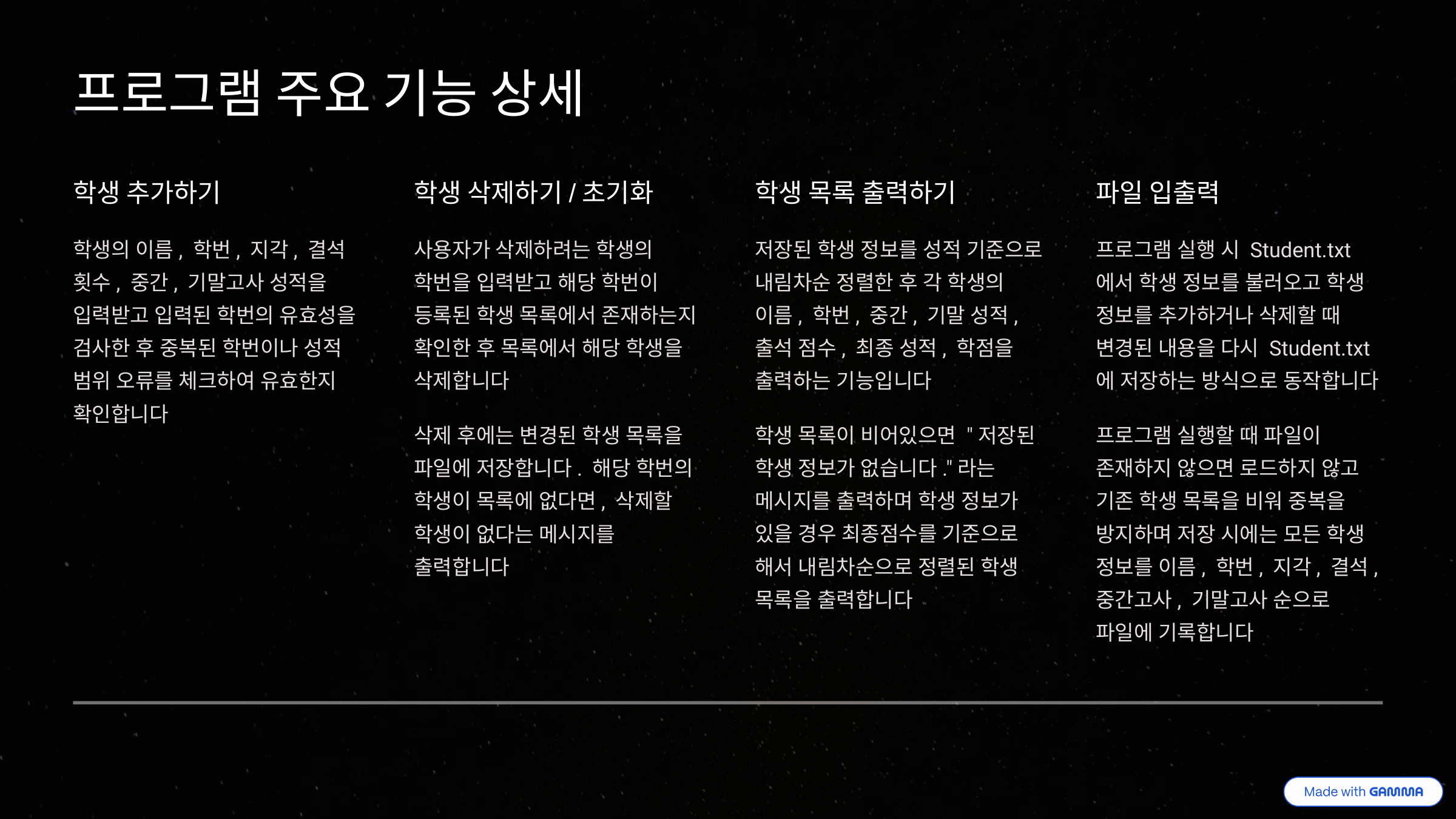

프로그램 주요 기능 상세
학생 추가하기
학생 삭제하기/초기화
학생 목록 출력하기
파일 입출력
학생의 이름, 학번, 지각, 결석 횟수, 중간, 기말고사 성적을 입력받고 입력된 학번의 유효성을 검사한 후 중복된 학번이나 성적 범위 오류를 체크하여 유효한지 확인합니다
사용자가 삭제하려는 학생의 학번을 입력받고 해당 학번이 등록된 학생 목록에서 존재하는지 확인한 후 목록에서 해당 학생을 삭제합니다
저장된 학생 정보를 성적 기준으로 내림차순 정렬한 후 각 학생의 이름, 학번, 중간, 기말 성적, 출석 점수, 최종 성적, 학점을 출력하는 기능입니다
프로그램 실행 시 Student.txt 에서 학생 정보를 불러오고 학생 정보를 추가하거나 삭제할 때 변경된 내용을 다시 Student.txt에 저장하는 방식으로 동작합니다
삭제 후에는 변경된 학생 목록을 파일에 저장합니다. 해당 학번의 학생이 목록에 없다면, 삭제할 학생이 없다는 메시지를 출력합니다
학생 목록이 비어있으면 "저장된 학생 정보가 없습니다."라는 메시지를 출력하며 학생 정보가 있을 경우 최종점수를 기준으로 해서 내림차순으로 정렬된 학생 목록을 출력합니다
프로그램 실행할 때 파일이 존재하지 않으면 로드하지 않고 기존 학생 목록을 비워 중복을 방지하며 저장 시에는 모든 학생 정보를 이름, 학번, 지각, 결석, 중간고사, 기말고사 순으로 파일에 기록합니다